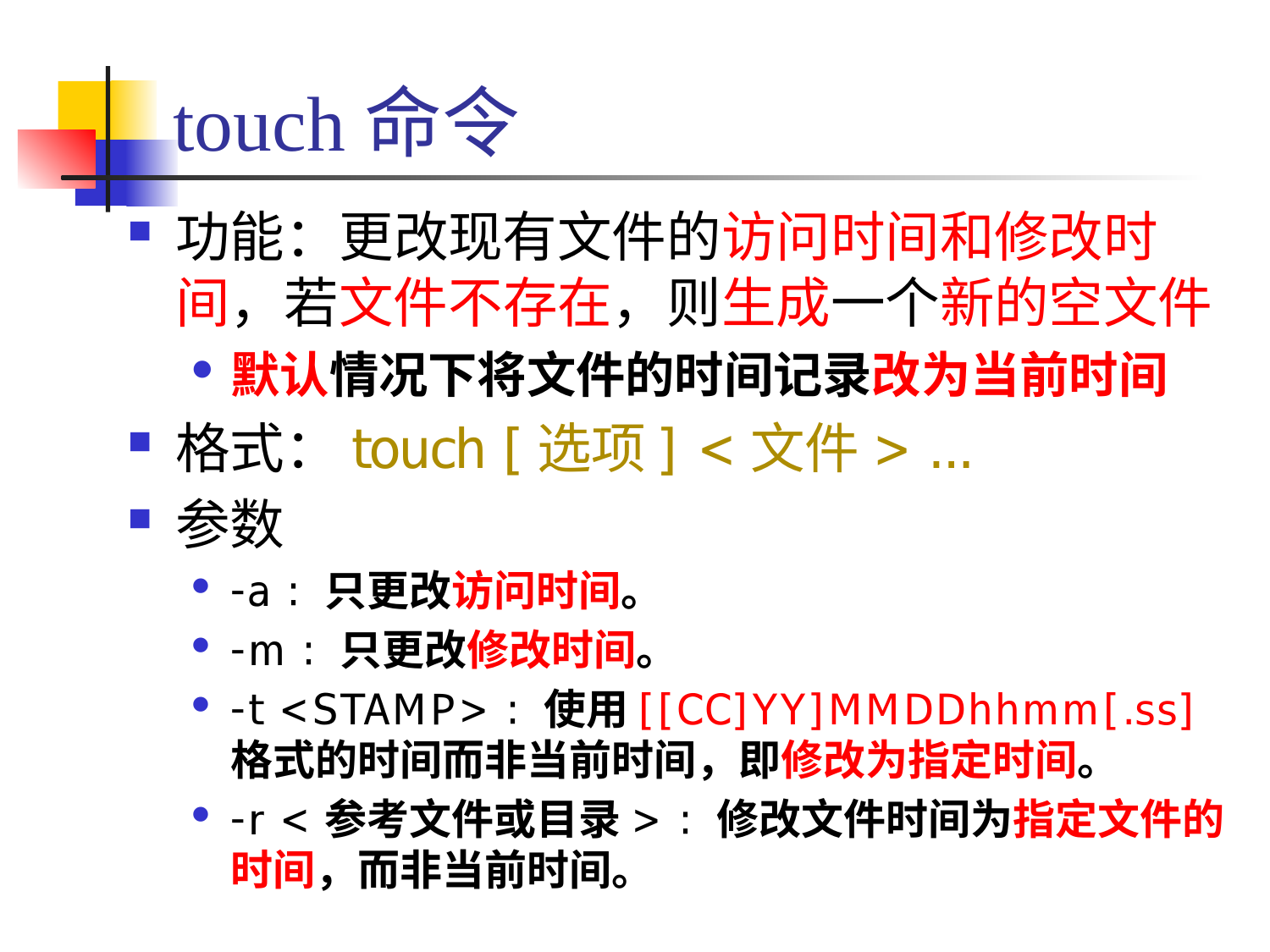

# touch命令
功能：更改现有文件的访问时间和修改时间，若文件不存在，则生成一个新的空文件
默认情况下将文件的时间记录改为当前时间
格式：touch [选项] <文件> …
参数
-a : 只更改访问时间。
-m : 只更改修改时间。
-t <STAMP> : 使用[[CC]YY]MMDDhhmm[.ss]格式的时间而非当前时间，即修改为指定时间。
-r <参考文件或目录> : 修改文件时间为指定文件的时间，而非当前时间。